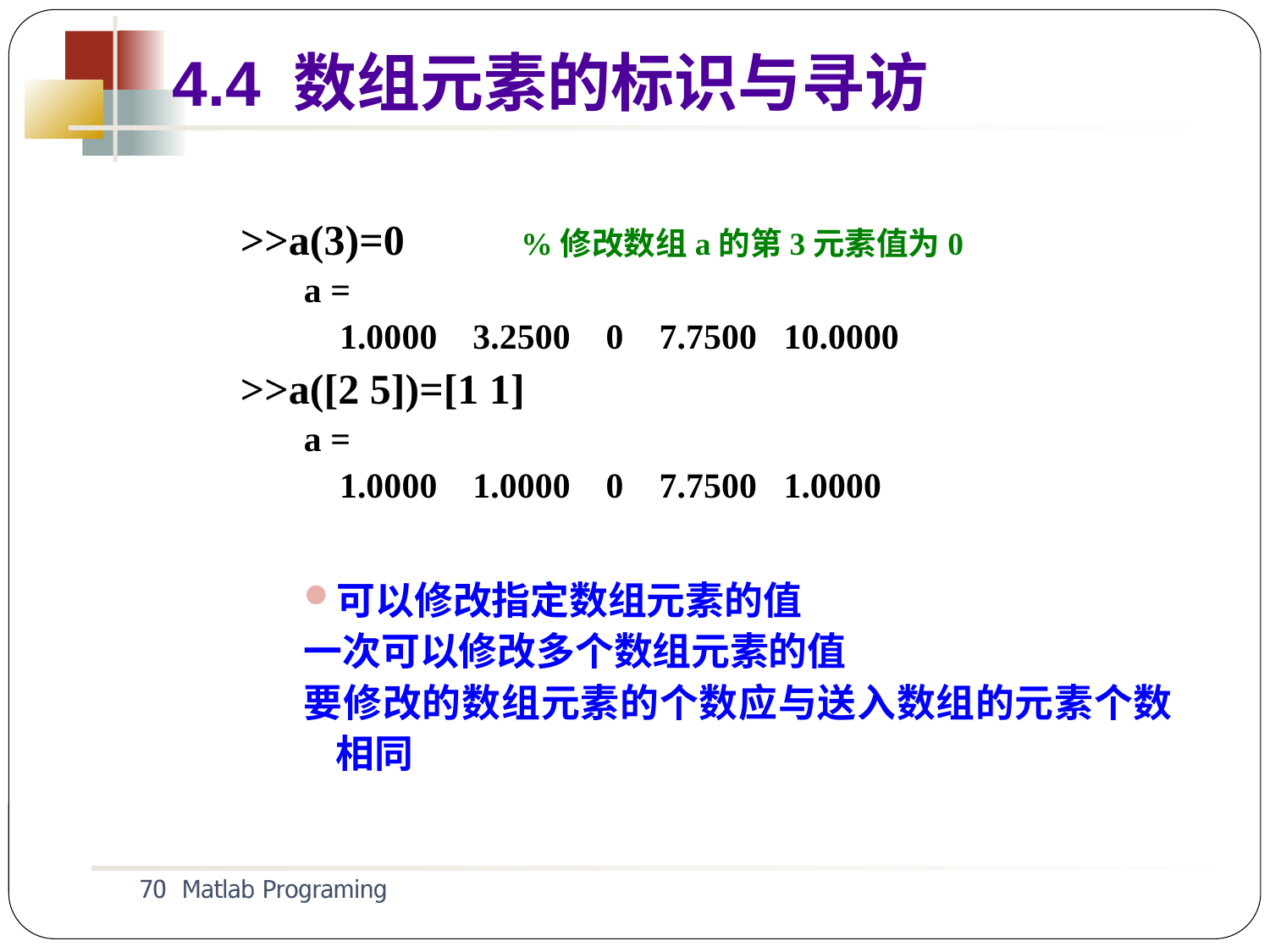

4.4 数组元素的标识与寻访
>>a(3)=0           %修改数组a的第3元素值为0
a =
    1.0000    3.2500    0    7.7500   10.0000
>>a([2 5])=[1 1]
a =
    1.0000    1.0000    0    7.7500   1.0000

可以修改指定数组元素的值
一次可以修改多个数组元素的值
要修改的数组元素的个数应与送入数组的元素个数相同

70  Matlab Programing